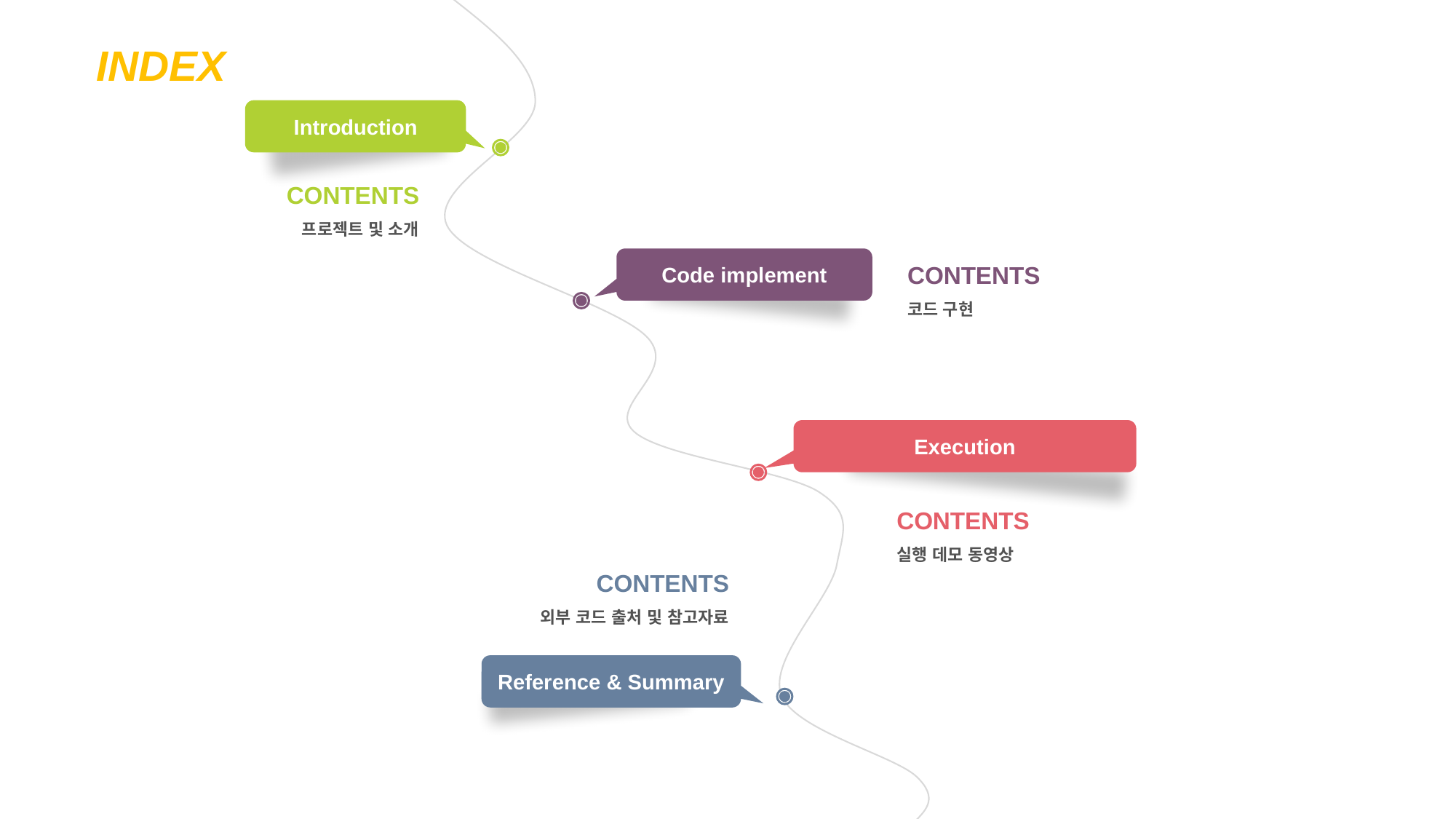

INDEX
Introduction

CONTENTS
프로젝트 및 소개
CONTENTS
코드 구현
Code implement

Execution

CONTENTS
실행 데모 동영상
CONTENTS
외부 코드 출처 및 참고자료
Reference & Summary